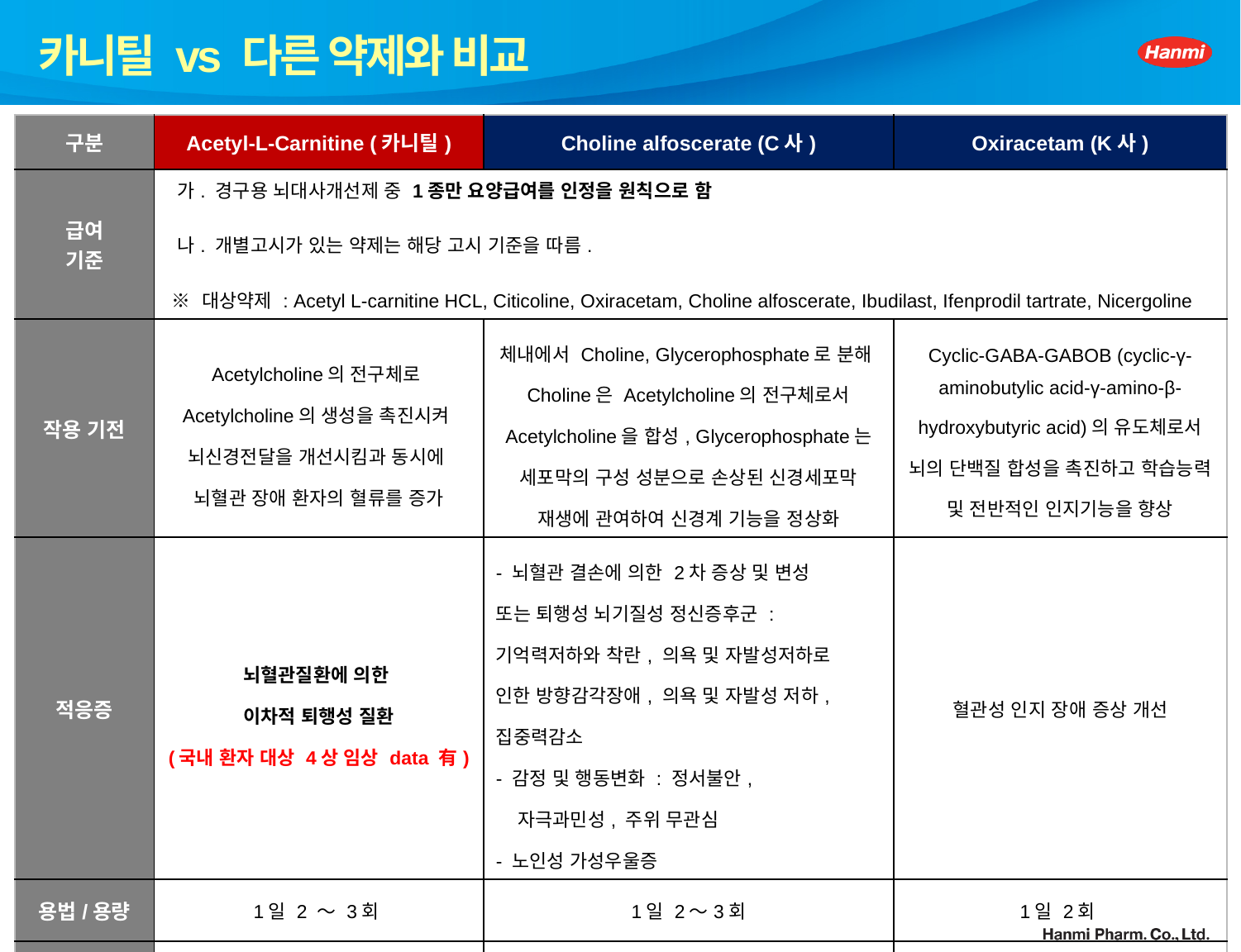

# 카니틸 vs 다른 약제와 비교
| 구분 | Acetyl-L-Carnitine (카니틸) | Choline alfoscerate (C사) | Oxiracetam (K사) |
| --- | --- | --- | --- |
| 급여 기준 | 가. 경구용 뇌대사개선제 중 1종만 요양급여를 인정을 원칙으로 함 나. 개별고시가 있는 약제는 해당 고시 기준을 따름. ※ 대상약제 : Acetyl L-carnitine HCL, Citicoline, Oxiracetam, Choline alfoscerate, Ibudilast, Ifenprodil tartrate, Nicergoline |  |  |
| 작용 기전 | Acetylcholine의 전구체로 Acetylcholine의 생성을 촉진시켜 뇌신경전달을 개선시킴과 동시에 뇌혈관 장애 환자의 혈류를 증가 | 체내에서 Choline, Glycerophosphate로 분해Choline은 Acetylcholine의 전구체로서 Acetylcholine을 합성, Glycerophosphate는 세포막의 구성 성분으로 손상된 신경세포막 재생에 관여하여 신경계 기능을 정상화 | Cyclic-GABA-GABOB (cyclic-γ-aminobutylic acid-γ-amino-β-hydroxybutyric acid)의 유도체로서 뇌의 단백질 합성을 촉진하고 학습능력 및 전반적인 인지기능을 향상 |
| 적응증 | 뇌혈관질환에 의한 이차적 퇴행성 질환 (국내 환자 대상 4상 임상 data 有) | - 뇌혈관 결손에 의한 2차 증상 및 변성  또는 퇴행성 뇌기질성 정신증후군 :  기억력저하와 착란, 의욕 및 자발성저하로  인한 방향감각장애, 의욕 및 자발성 저하,  집중력감소 - 감정 및 행동변화 : 정서불안,  자극과민성, 주위 무관심 - 노인성 가성우울증 | 혈관성 인지 장애 증상 개선 |
| 용법/용량 | 1일 2 ～ 3회 | 1일 2～3회 | 1일 2회 |
| 약가 | 606원/1정 | 516원/1캡슐 | 590원/1정 |